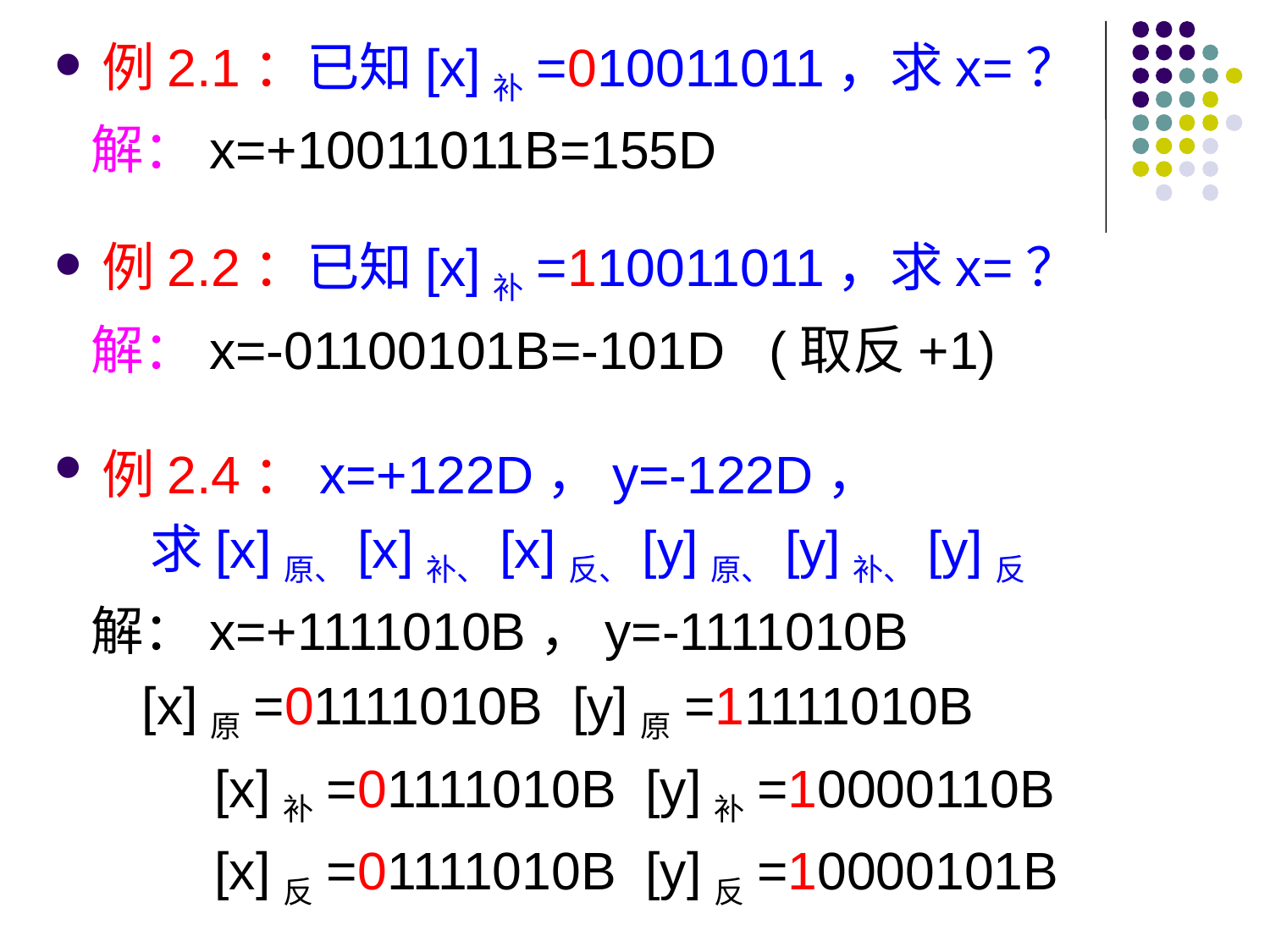

例2.1：已知[x]补=010011011，求x=？
  解：x=+10011011B=155D
例2.2：已知[x]补=110011011，求x=？
  解：x=-01100101B=-101D   (取反+1)
例2.4：x=+122D，y=-122D，
       求[x]原、[x]补、[x]反、[y]原、[y]补、[y]反
  解：x=+1111010B，y=-1111010B
      [x]原=01111010B  [y]原=11111010B
           [x]补=01111010B  [y]补=10000110B
           [x]反=01111010B  [y]反=10000101B

#
18